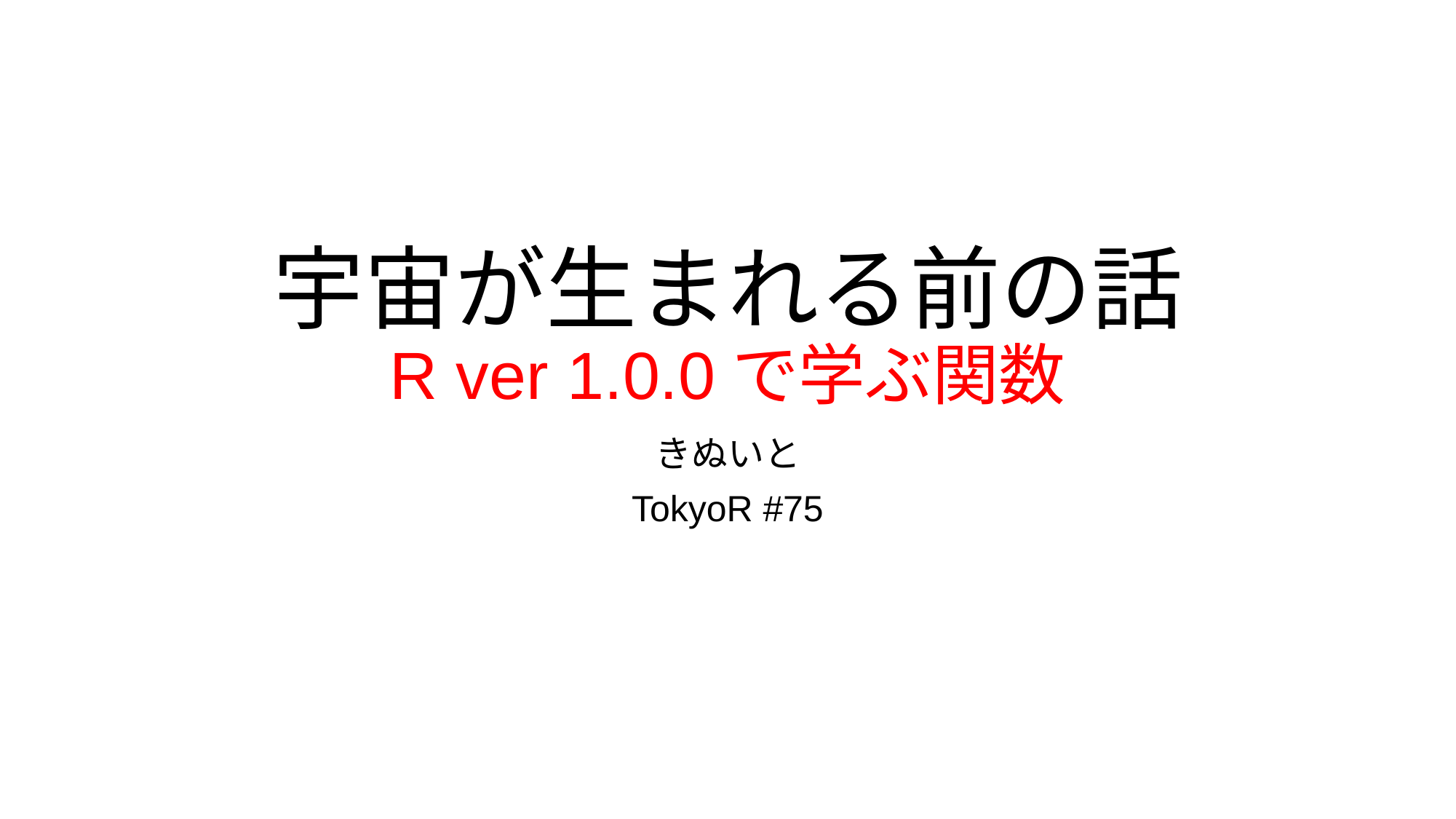

# 宇宙が生まれる前の話 R ver 1.0.0で学ぶ関数
きぬいと
TokyoR #75